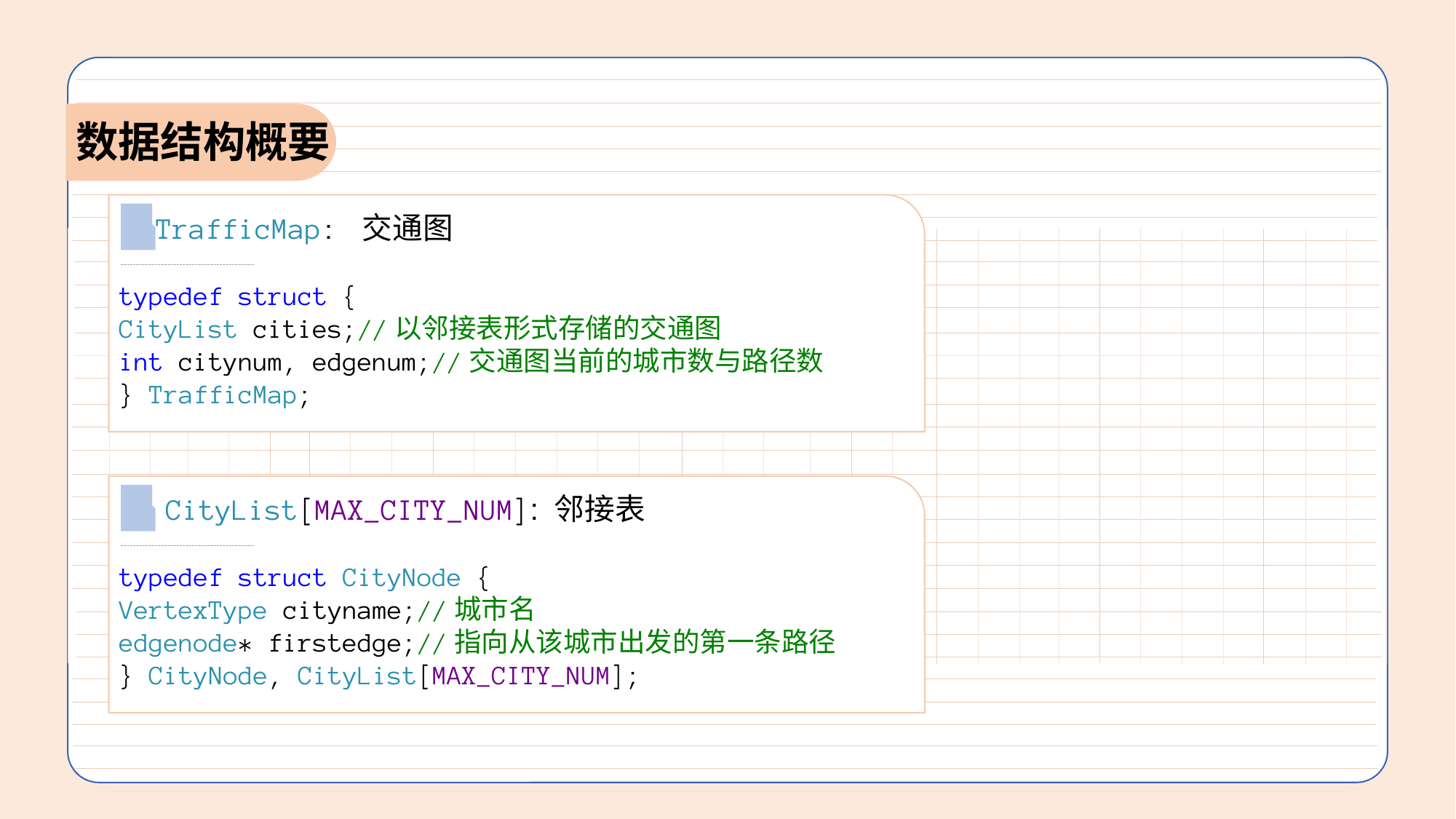

数据结构概要

TrafficMap: 交通图
typedef struct {
CityList cities;//以邻接表形式存储的交通图
int citynum, edgenum;//交通图当前的城市数与路径数
} TrafficMap;

CityList[MAX_CITY_NUM]: 邻接表
typedef struct CityNode {
VertexType cityname;//城市名
edgenode* firstedge;//指向从该城市出发的第一条路径
} CityNode, CityList[MAX_CITY_NUM];